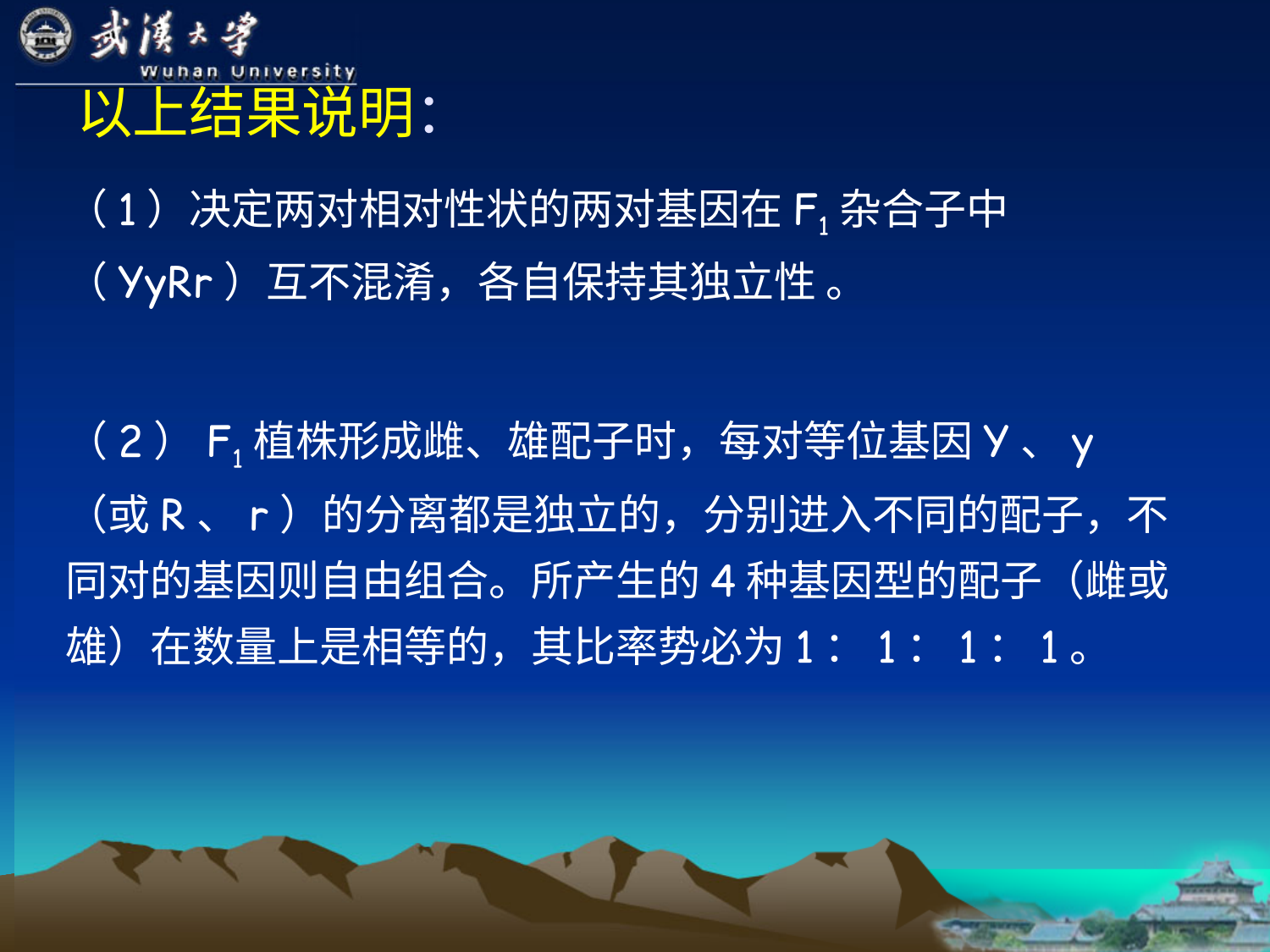

# 以上结果说明：
（1）决定两对相对性状的两对基因在F1杂合子中（YyRr）互不混淆，各自保持其独立性 。

（2）F1植株形成雌、雄配子时，每对等位基因Y、y（或R、r）的分离都是独立的，分别进入不同的配子，不同对的基因则自由组合。所产生的4种基因型的配子（雌或雄）在数量上是相等的，其比率势必为1：1：1：1。